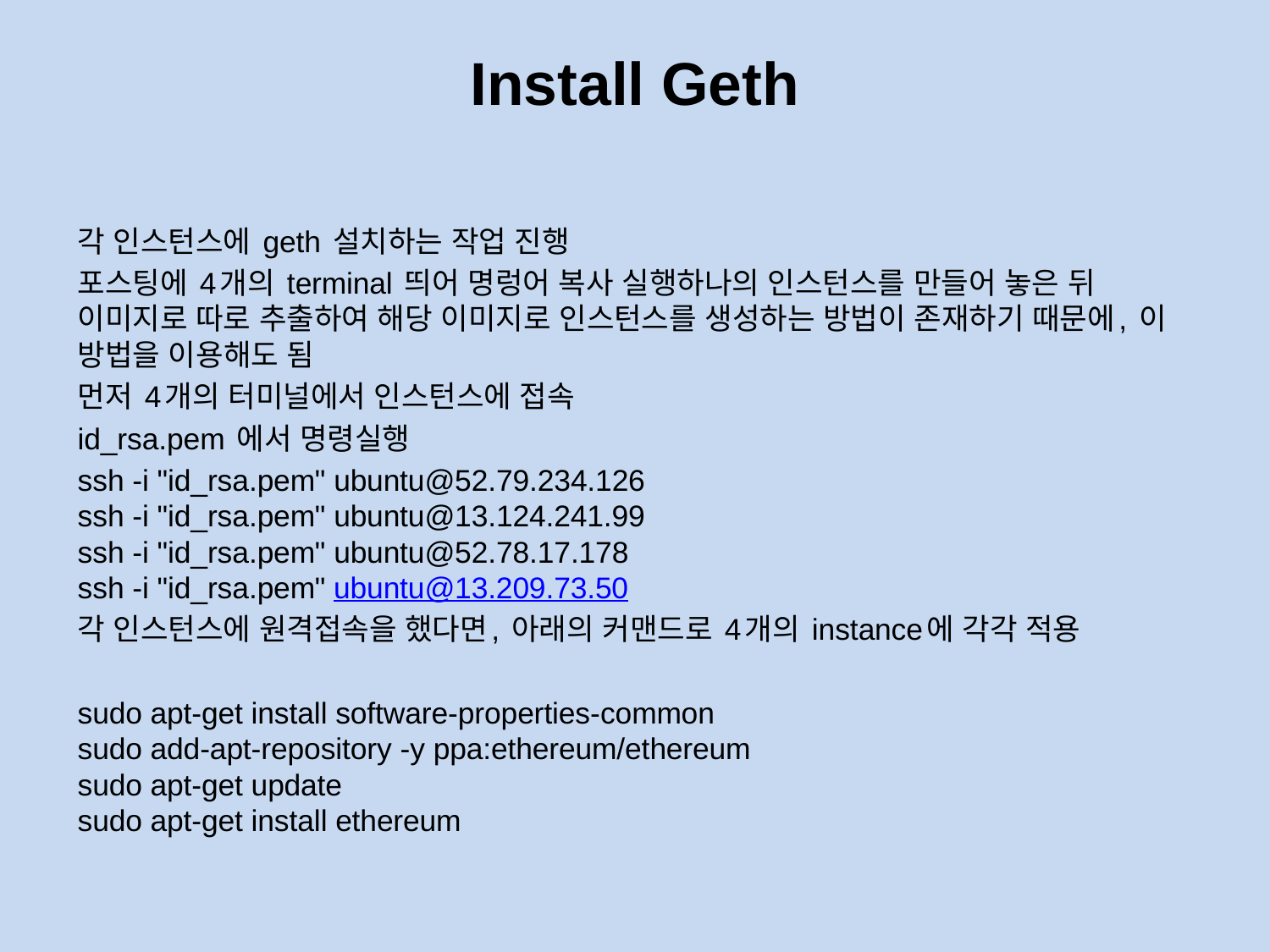

# Install Geth
각 인스턴스에 geth 설치하는 작업 진행
포스팅에 4개의 terminal 띄어 명렁어 복사 실행하나의 인스턴스를 만들어 놓은 뒤 이미지로 따로 추출하여 해당 이미지로 인스턴스를 생성하는 방법이 존재하기 때문에, 이 방법을 이용해도 됨
먼저 4개의 터미널에서 인스턴스에 접속
id_rsa.pem 에서 명령실행
ssh -i "id_rsa.pem" ubuntu@52.79.234.126
ssh -i "id_rsa.pem" ubuntu@13.124.241.99
ssh -i "id_rsa.pem" ubuntu@52.78.17.178
ssh -i "id_rsa.pem" ubuntu@13.209.73.50
각 인스턴스에 원격접속을 했다면, 아래의 커맨드로 4개의 instance에 각각 적용

sudo apt-get install software-properties-common
sudo add-apt-repository -y ppa:ethereum/ethereum
sudo apt-get update
sudo apt-get install ethereum